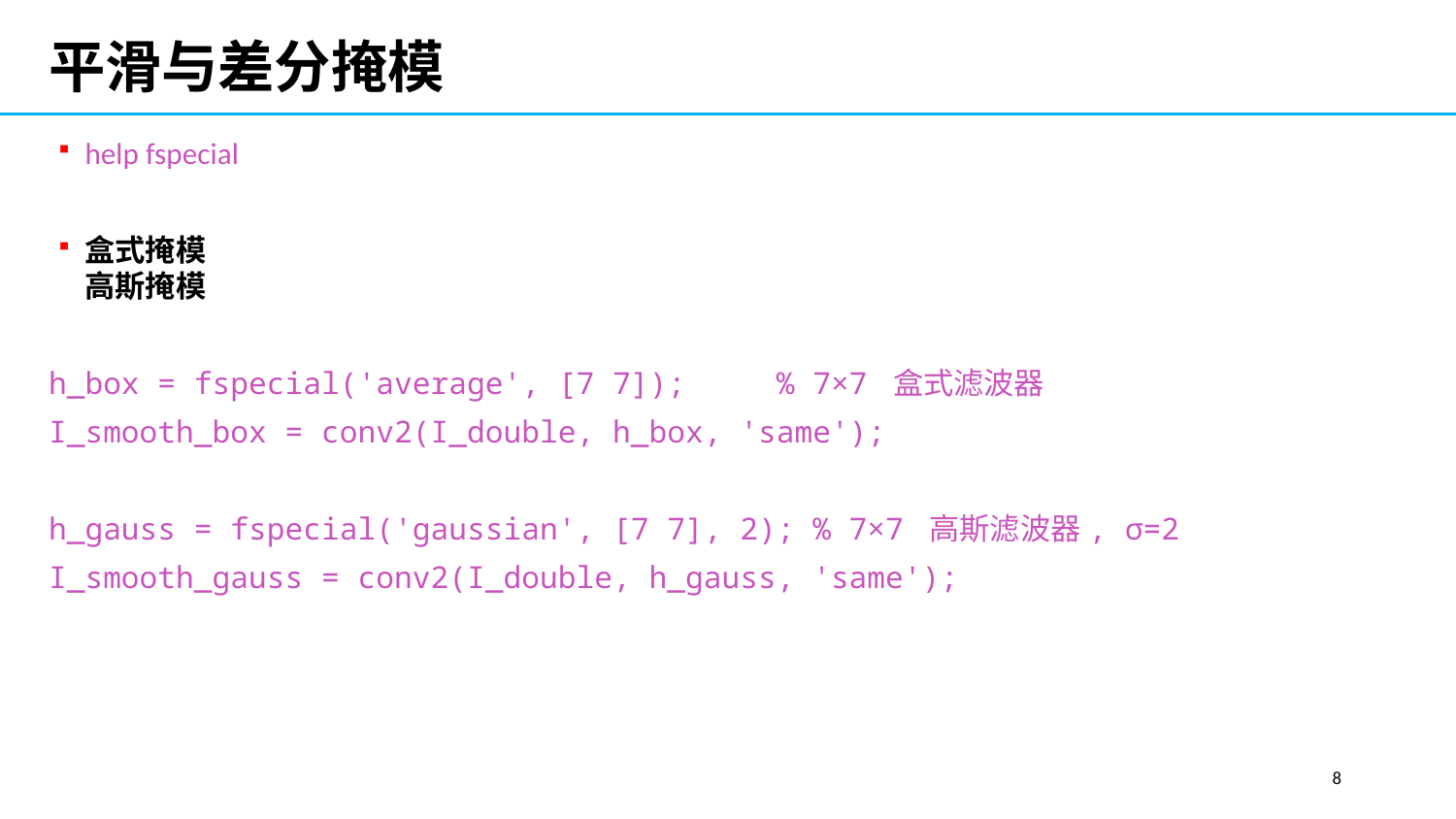

# 平滑与差分掩模
help fspecial

盒式掩模
高斯掩模

h_box = fspecial('average', [7 7]);     % 7×7 盒式滤波器
I_smooth_box = conv2(I_double, h_box, 'same');

h_gauss = fspecial('gaussian', [7 7], 2); % 7×7 高斯滤波器, σ=2
I_smooth_gauss = conv2(I_double, h_gauss, 'same');
8